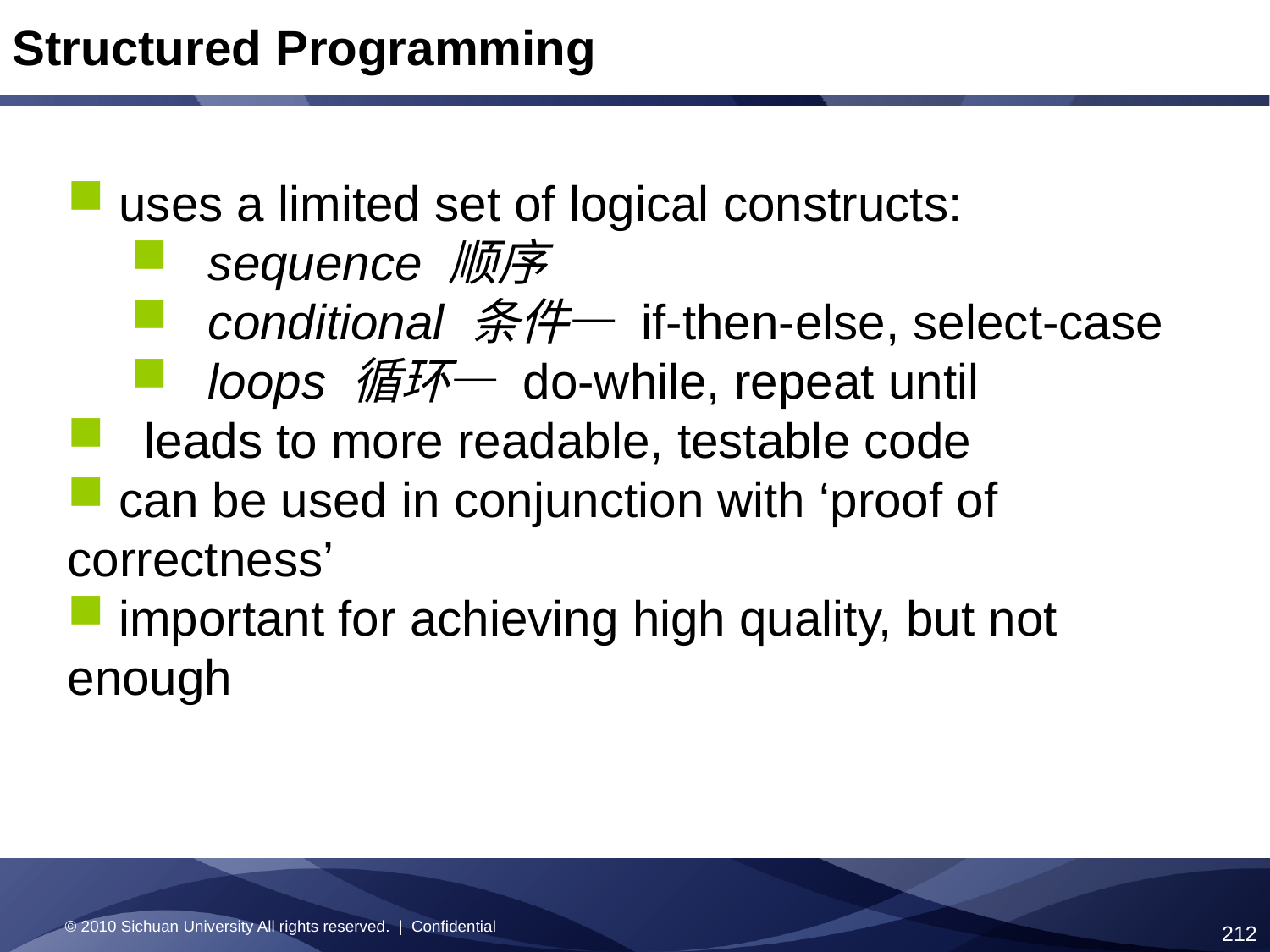

Structured Programming
 uses a limited set of logical constructs:
 sequence 顺序
 conditional 条件— if-then-else, select-case
 loops 循环— do-while, repeat until
 leads to more readable, testable code
 can be used in conjunction with ‘proof of correctness’
 important for achieving high quality, but not enough
© 2010 Sichuan University All rights reserved.  |  Confidential
212